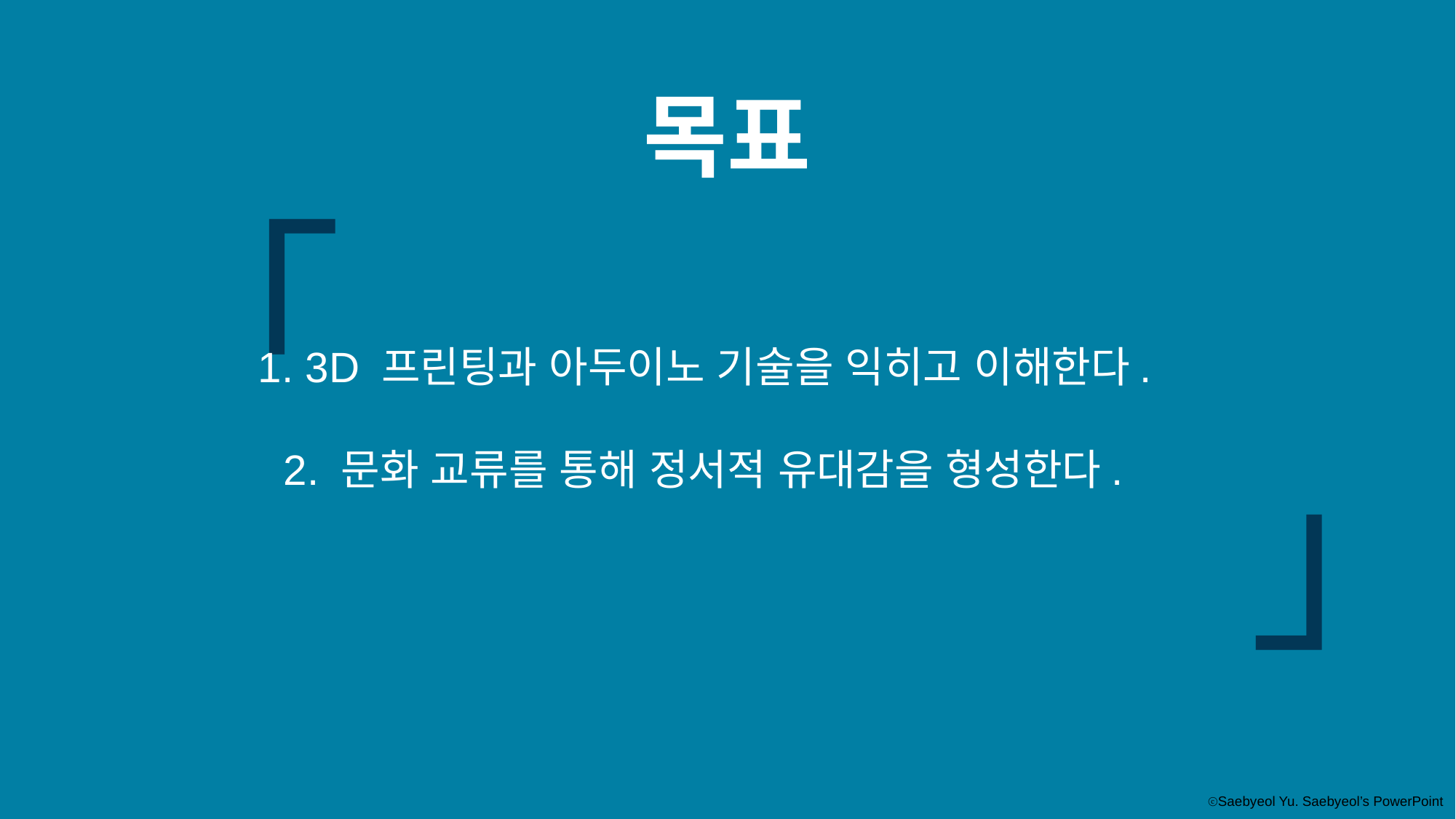

목표
 「
」
1. 3D 프린팅과 아두이노 기술을 익히고 이해한다.

2. 문화 교류를 통해 정서적 유대감을 형성한다.